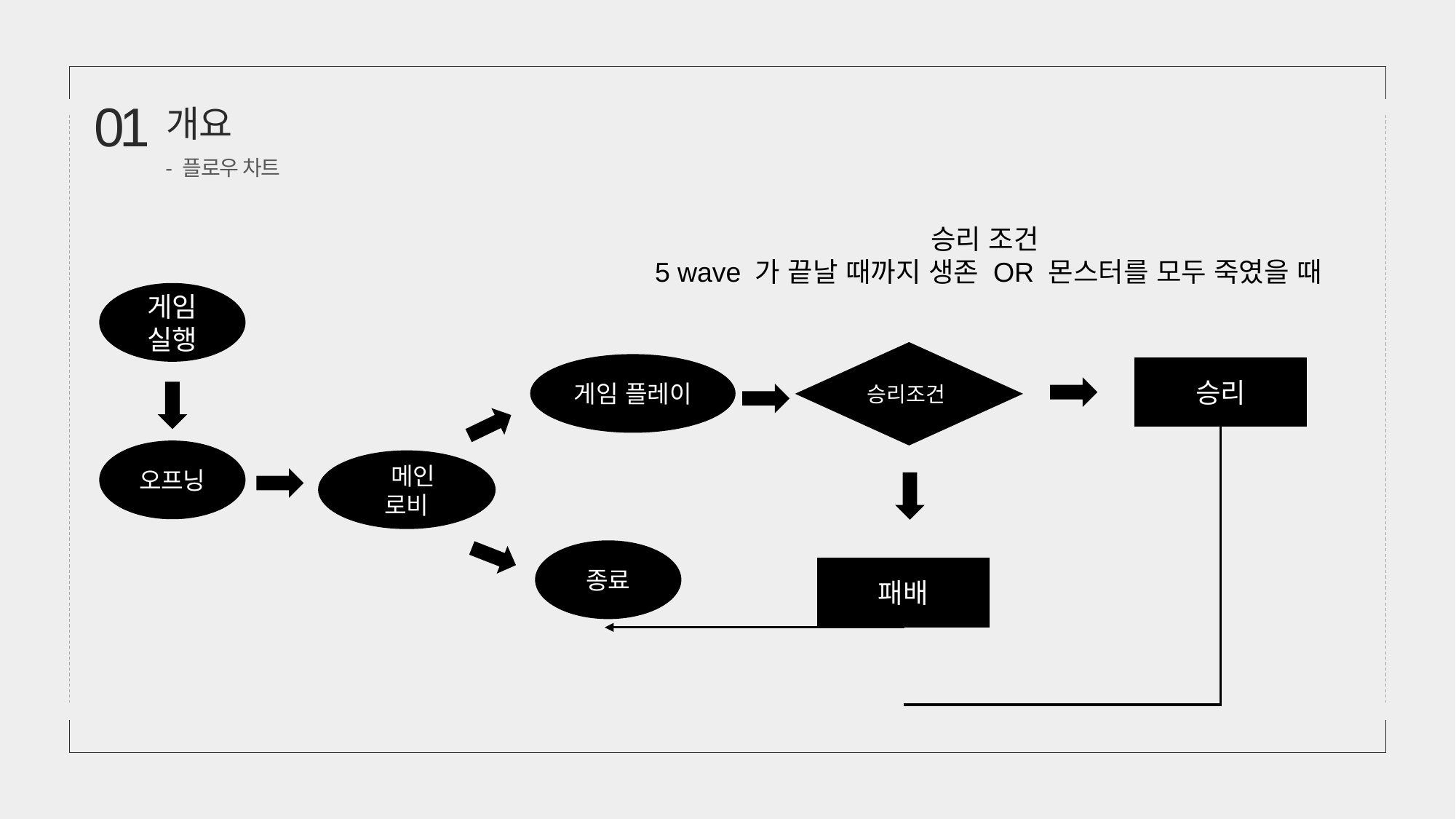

01
개요
- 플로우 차트
승리 조건
5 wave 가 끝날 때까지 생존 OR 몬스터를 모두 죽였을 때
게임 실행
승리조건
게임 플레이
승리

오프닝
 메인 로비

종료
패배